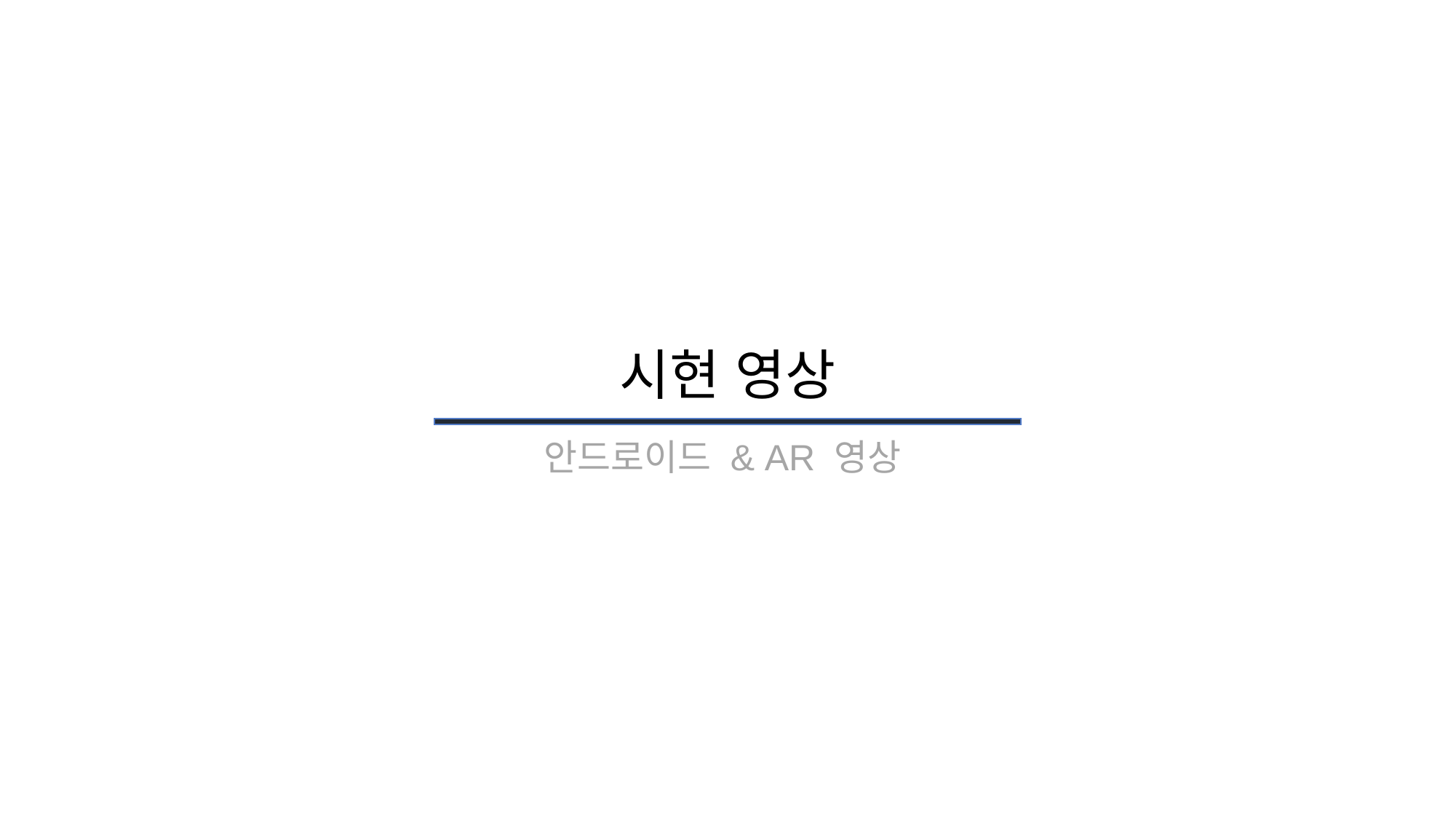

4
시현 영상

안드로이드 & AR 영상